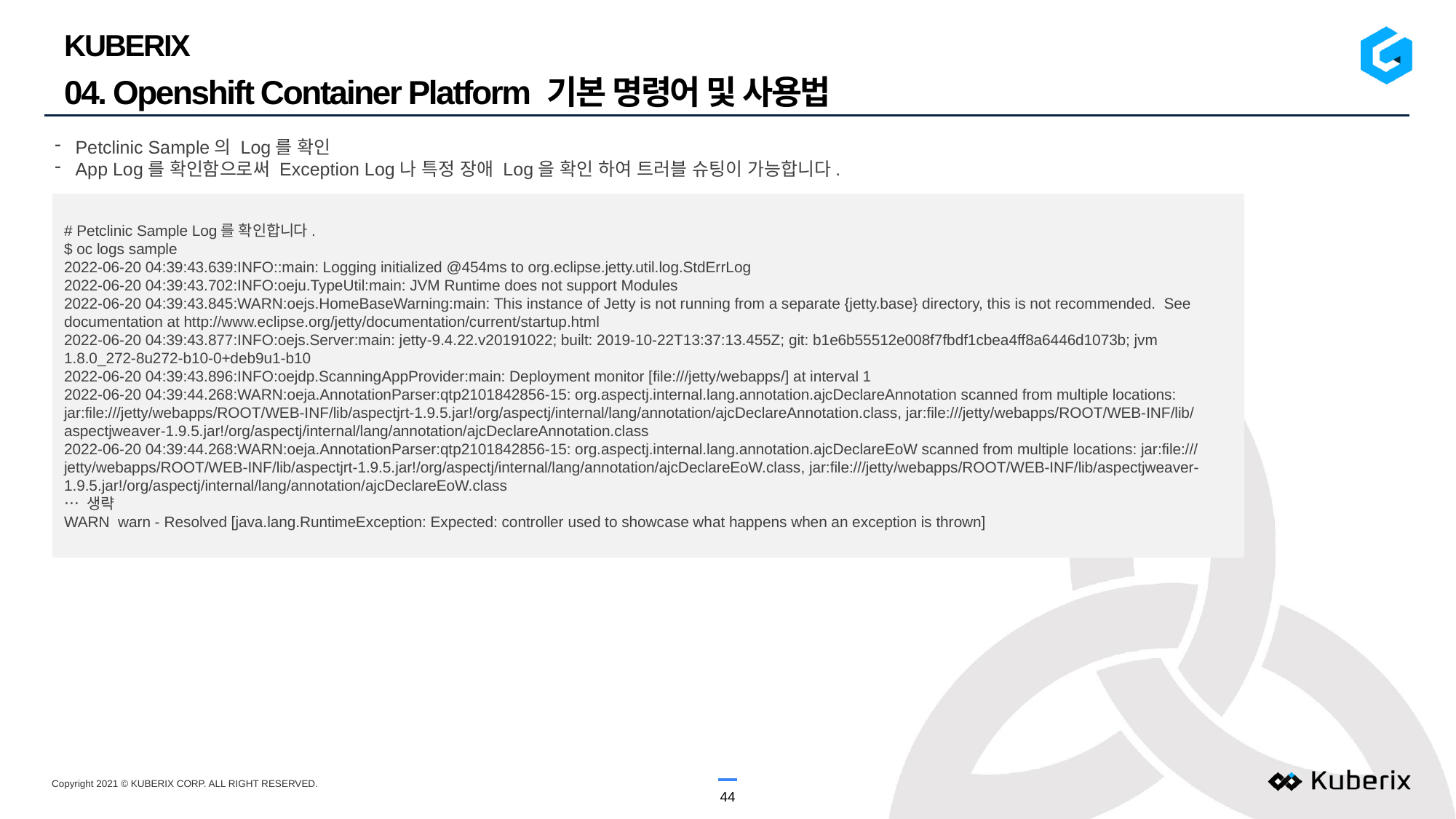

KUBERIX
04. Openshift Container Platform 기본 명령어 및 사용법
Petclinic Sample의 Log를 확인
App Log를 확인함으로써 Exception Log나 특정 장애 Log을 확인 하여 트러블 슈팅이 가능합니다.
# Petclinic Sample Log를 확인합니다.
$ oc logs sample
2022-06-20 04:39:43.639:INFO::main: Logging initialized @454ms to org.eclipse.jetty.util.log.StdErrLog
2022-06-20 04:39:43.702:INFO:oeju.TypeUtil:main: JVM Runtime does not support Modules
2022-06-20 04:39:43.845:WARN:oejs.HomeBaseWarning:main: This instance of Jetty is not running from a separate {jetty.base} directory, this is not recommended.  See documentation at http://www.eclipse.org/jetty/documentation/current/startup.html
2022-06-20 04:39:43.877:INFO:oejs.Server:main: jetty-9.4.22.v20191022; built: 2019-10-22T13:37:13.455Z; git: b1e6b55512e008f7fbdf1cbea4ff8a6446d1073b; jvm 1.8.0_272-8u272-b10-0+deb9u1-b10
2022-06-20 04:39:43.896:INFO:oejdp.ScanningAppProvider:main: Deployment monitor [file:///jetty/webapps/] at interval 1
2022-06-20 04:39:44.268:WARN:oeja.AnnotationParser:qtp2101842856-15: org.aspectj.internal.lang.annotation.ajcDeclareAnnotation scanned from multiple locations: jar:file:///jetty/webapps/ROOT/WEB-INF/lib/aspectjrt-1.9.5.jar!/org/aspectj/internal/lang/annotation/ajcDeclareAnnotation.class, jar:file:///jetty/webapps/ROOT/WEB-INF/lib/aspectjweaver-1.9.5.jar!/org/aspectj/internal/lang/annotation/ajcDeclareAnnotation.class
2022-06-20 04:39:44.268:WARN:oeja.AnnotationParser:qtp2101842856-15: org.aspectj.internal.lang.annotation.ajcDeclareEoW scanned from multiple locations: jar:file:///jetty/webapps/ROOT/WEB-INF/lib/aspectjrt-1.9.5.jar!/org/aspectj/internal/lang/annotation/ajcDeclareEoW.class, jar:file:///jetty/webapps/ROOT/WEB-INF/lib/aspectjweaver-1.9.5.jar!/org/aspectj/internal/lang/annotation/ajcDeclareEoW.class
… 생략
WARN  warn - Resolved [java.lang.RuntimeException: Expected: controller used to showcase what happens when an exception is thrown]